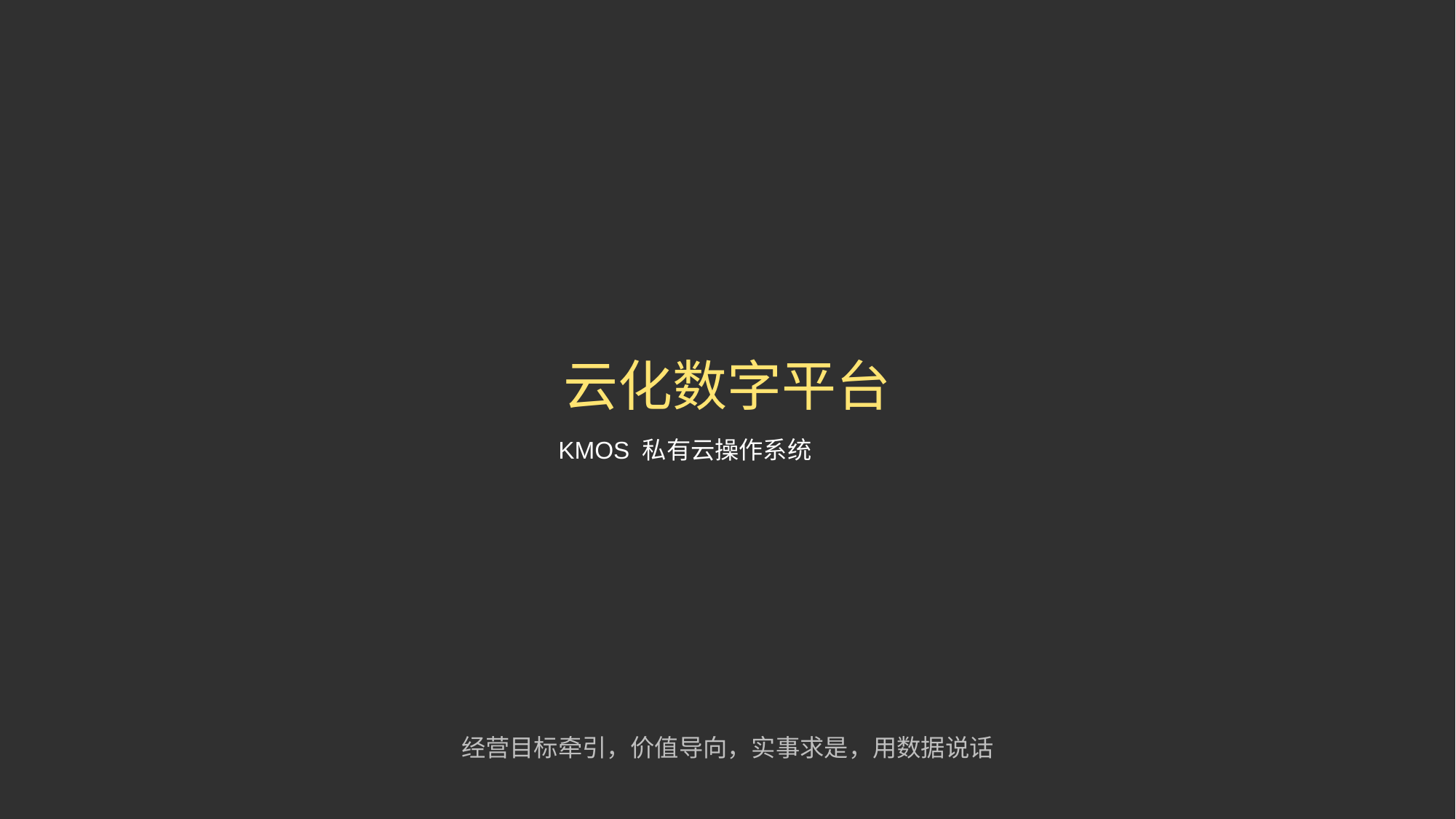

云化数字平台
KMOS 私有云操作系统
经营目标牵引，价值导向，实事求是，用数据说话